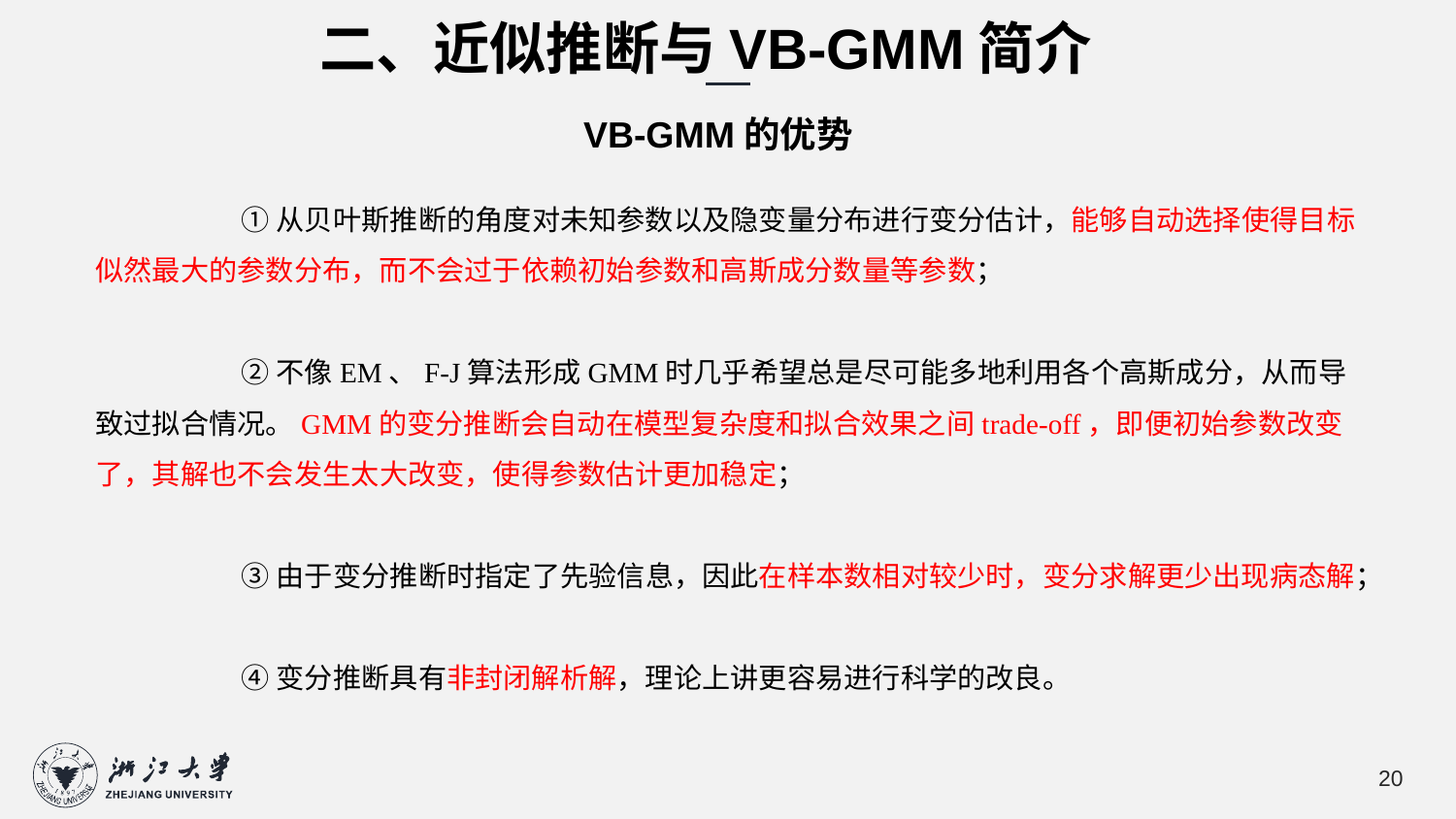

二、近似推断与VB-GMM简介
VB-GMM的优势
	①从贝叶斯推断的角度对未知参数以及隐变量分布进行变分估计，能够自动选择使得目标似然最大的参数分布，而不会过于依赖初始参数和高斯成分数量等参数；

	②不像EM、F-J算法形成GMM时几乎希望总是尽可能多地利用各个高斯成分，从而导致过拟合情况。GMM的变分推断会自动在模型复杂度和拟合效果之间trade-off，即便初始参数改变了，其解也不会发生太大改变，使得参数估计更加稳定；

	③由于变分推断时指定了先验信息，因此在样本数相对较少时，变分求解更少出现病态解；

	④变分推断具有非封闭解析解，理论上讲更容易进行科学的改良。
20